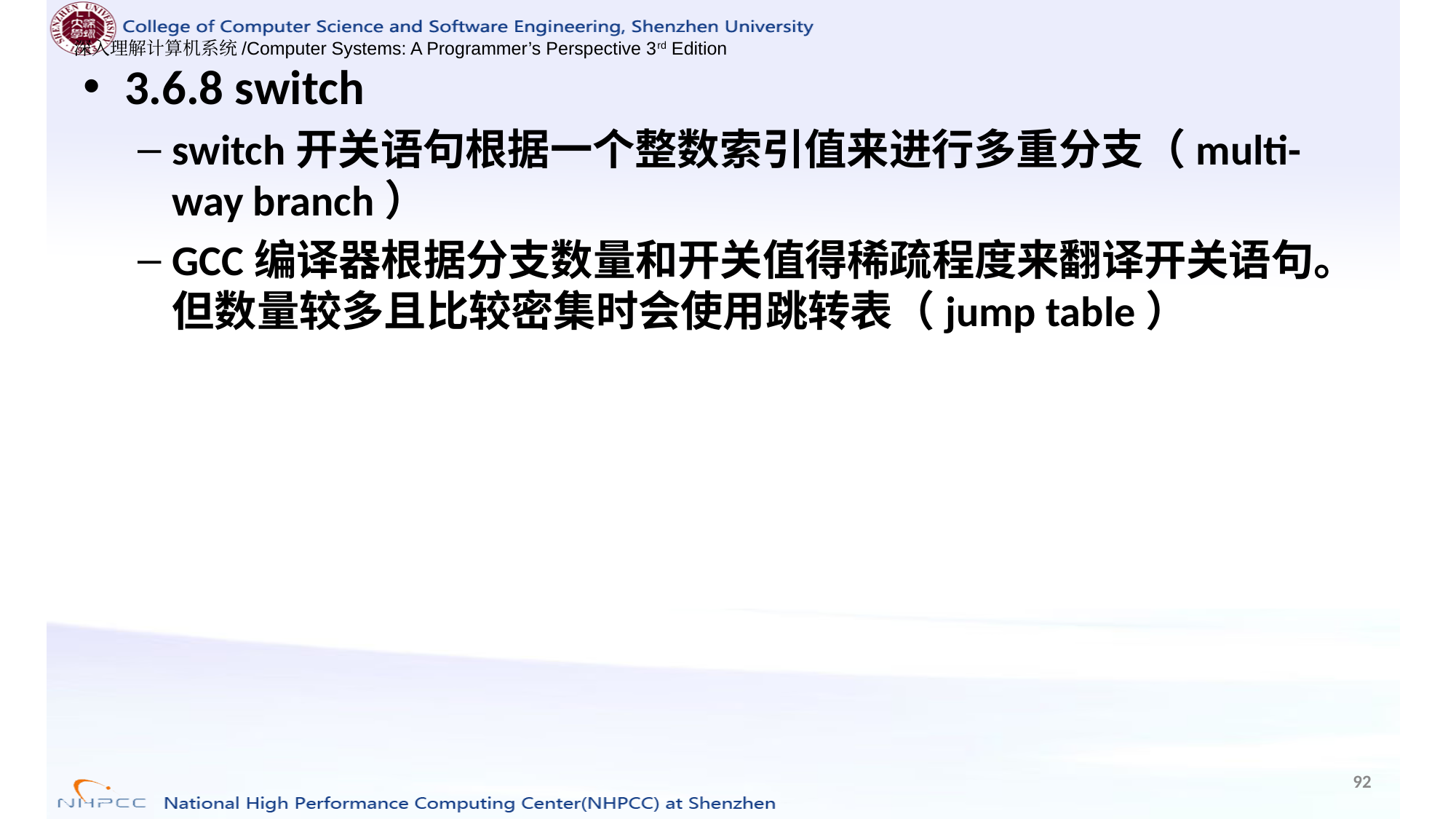

3.6.8 switch
switch开关语句根据一个整数索引值来进行多重分支（multi-way branch）
GCC编译器根据分支数量和开关值得稀疏程度来翻译开关语句。但数量较多且比较密集时会使用跳转表（jump table）
92